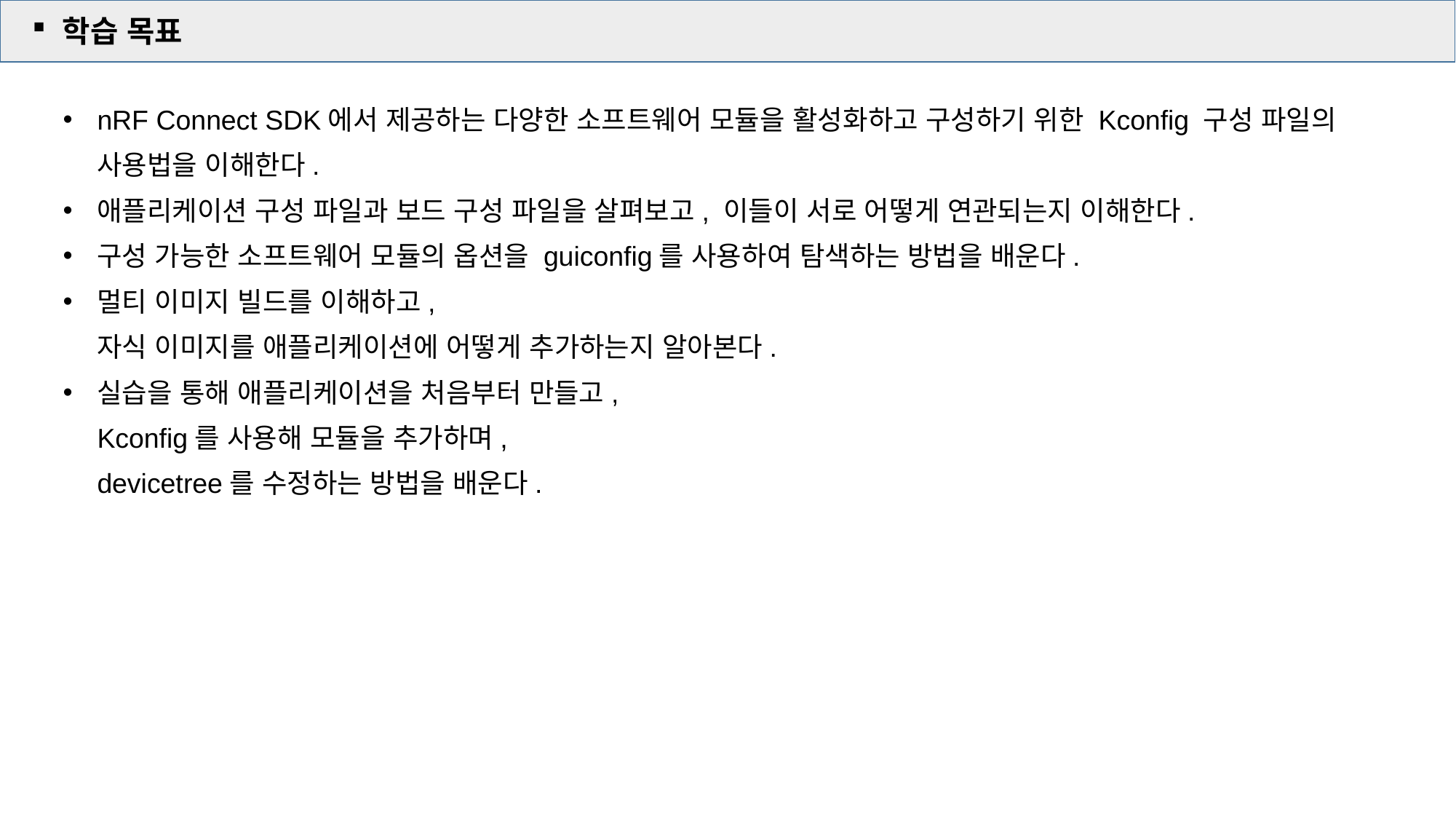

학습 목표
nRF Connect SDK에서 제공하는 다양한 소프트웨어 모듈을 활성화하고 구성하기 위한 Kconfig 구성 파일의
사용법을 이해한다.
애플리케이션 구성 파일과 보드 구성 파일을 살펴보고, 이들이 서로 어떻게 연관되는지 이해한다.
구성 가능한 소프트웨어 모듈의 옵션을 guiconfig를 사용하여 탐색하는 방법을 배운다.
멀티 이미지 빌드를 이해하고,
자식 이미지를 애플리케이션에 어떻게 추가하는지 알아본다.
실습을 통해 애플리케이션을 처음부터 만들고,
Kconfig를 사용해 모듈을 추가하며,
devicetree를 수정하는 방법을 배운다.